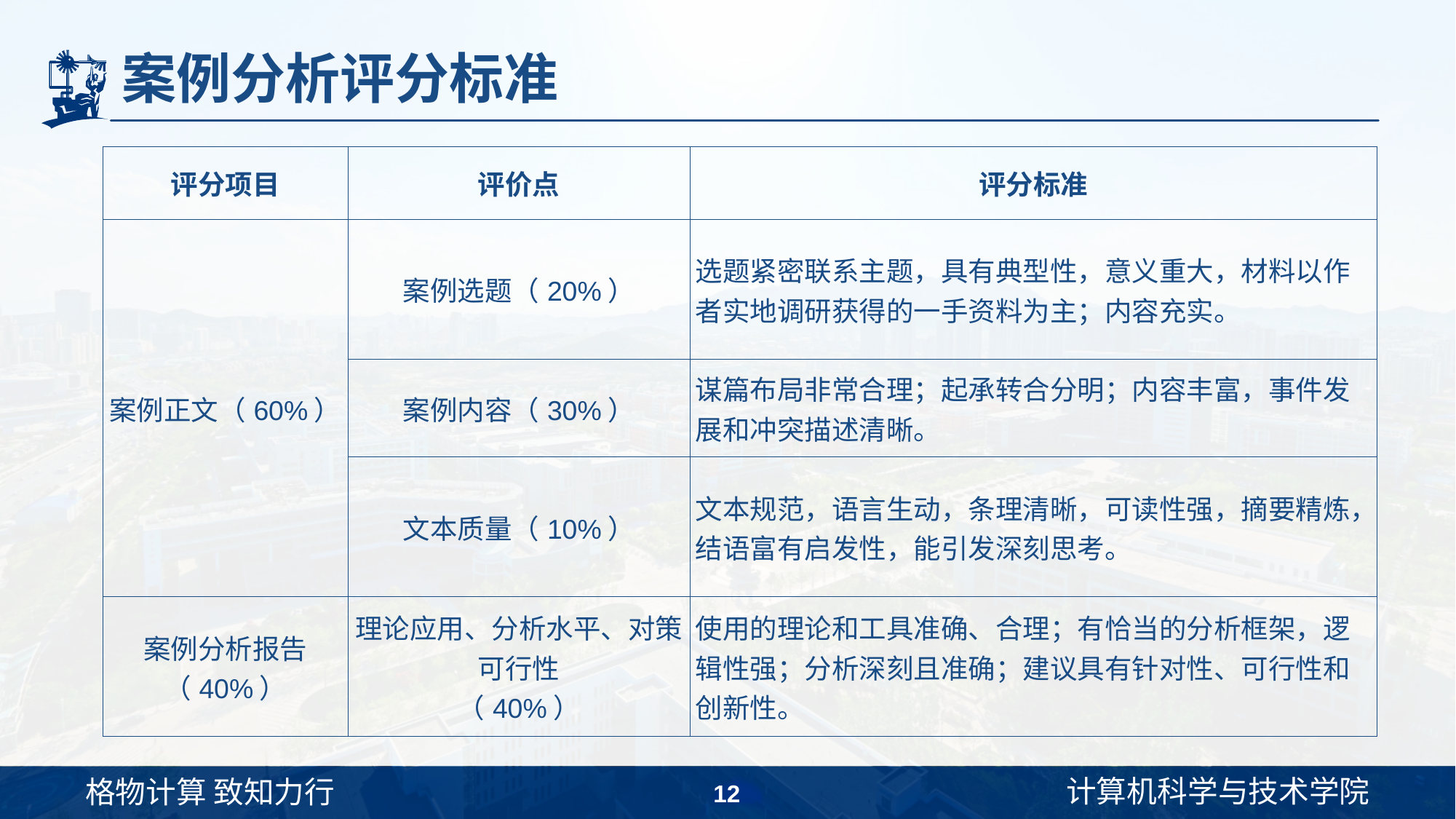

# 案例分析评分标准
| 评分项目 | 评价点 | 评分标准 |
| --- | --- | --- |
| 案例正文（60%） | 案例选题（20%） | 选题紧密联系主题，具有典型性，意义重大，材料以作者实地调研获得的一手资料为主；内容充实。 |
|  | 案例内容（30%） | 谋篇布局非常合理；起承转合分明；内容丰富，事件发展和冲突描述清晰。 |
|  | 文本质量（10%） | 文本规范，语言生动，条理清晰，可读性强，摘要精炼，结语富有启发性，能引发深刻思考。 |
| 案例分析报告（40%） | 理论应用、分析水平、对策可行性 （40%） | 使用的理论和工具准确、合理；有恰当的分析框架，逻辑性强；分析深刻且准确；建议具有针对性、可行性和创新性。 |
12